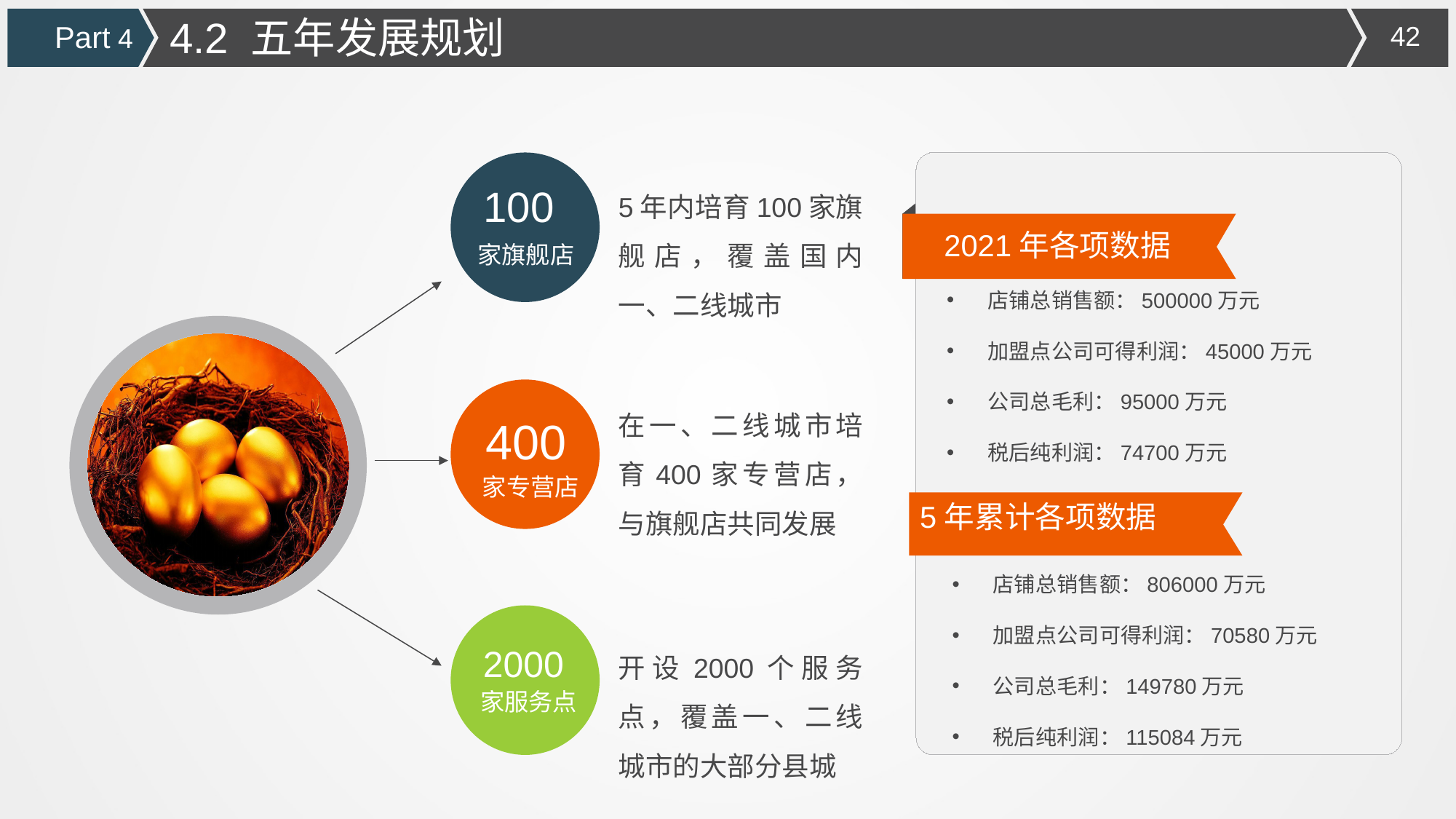

4.2 五年发展规划
Part 4
100

5年内培育100家旗舰店，覆盖国内一、二线城市

2021年各项数据
家旗舰店
店铺总销售额：500000万元

加盟点公司可得利润：45000万元

公司总毛利：95000万元

税后纯利润：74700万元

在一、二线城市培育400家专营店，与旗舰店共同发展
400
 家专营店
5年累计各项数据
店铺总销售额：806000万元

加盟点公司可得利润：70580万元

公司总毛利：149780万元

税后纯利润：115084万元

开设2000个服务点，覆盖一、二线城市的大部分县城
2000
家服务点